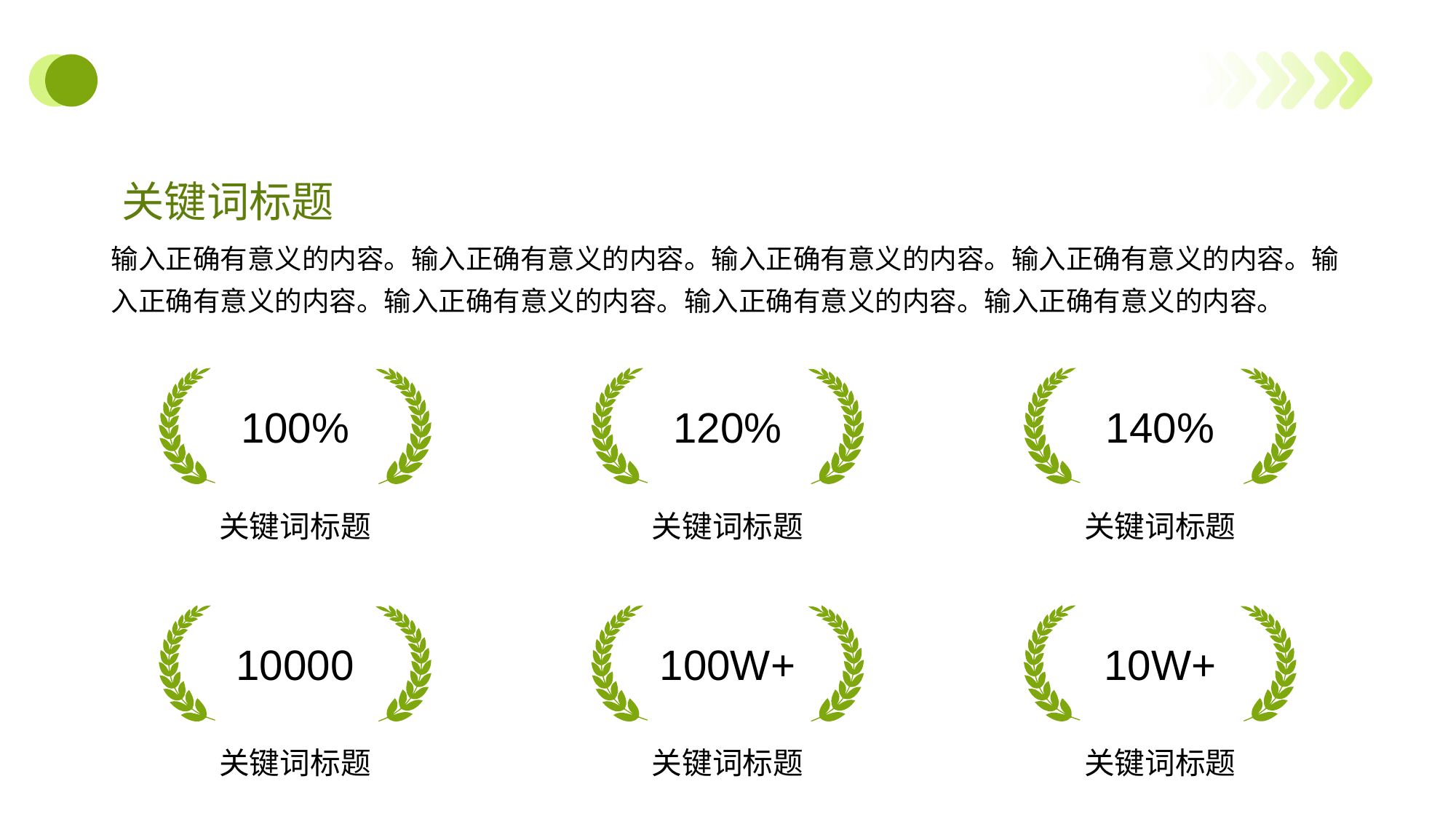

#
关键词标题
输入正确有意义的内容。输入正确有意义的内容。输入正确有意义的内容。输入正确有意义的内容。输入正确有意义的内容。输入正确有意义的内容。输入正确有意义的内容。输入正确有意义的内容。

140%
100%
120%
关键词标题
关键词标题
关键词标题

10W+
10000
100W+
关键词标题
关键词标题
关键词标题